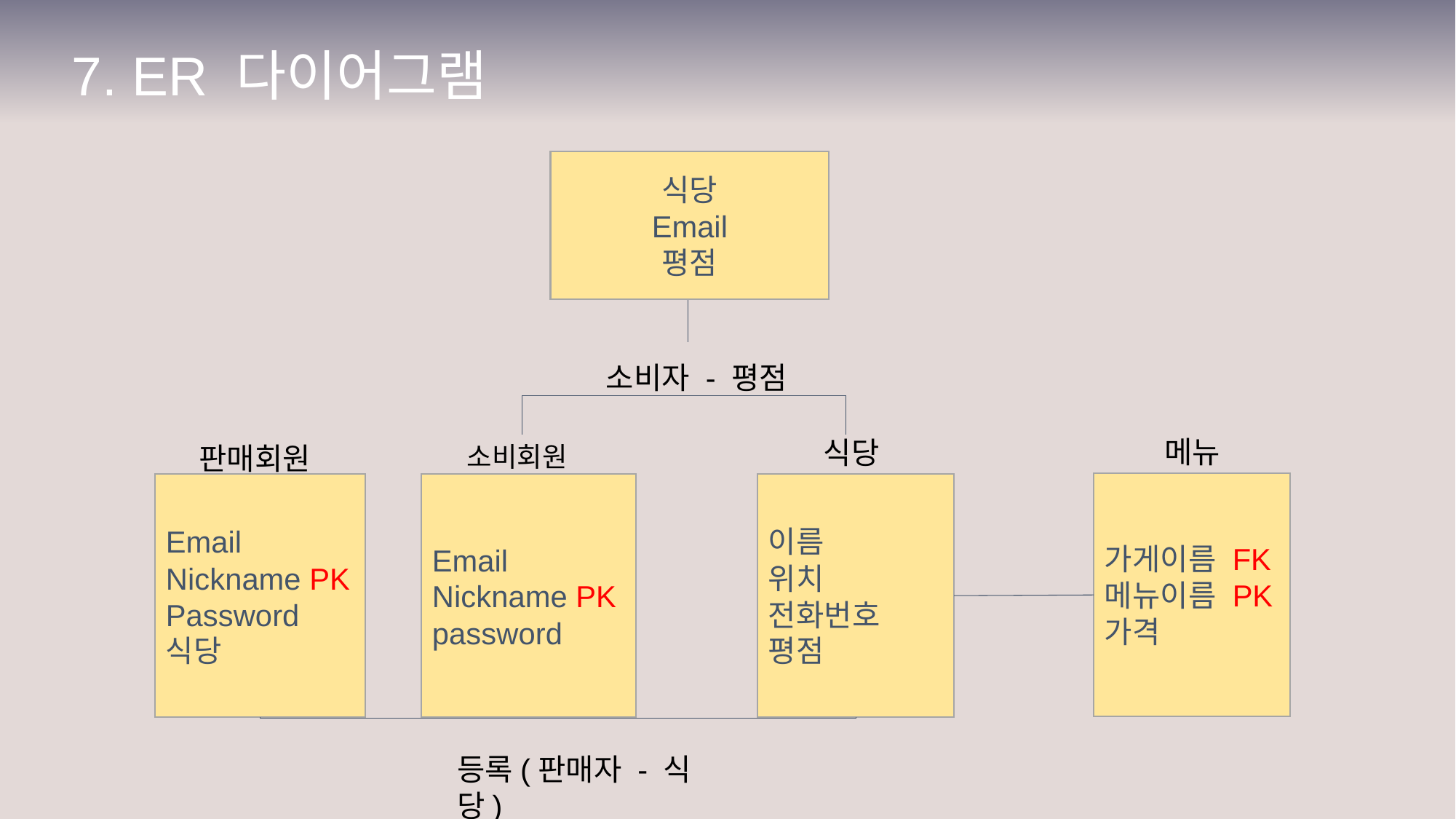

7. ER 다이어그램
식당
Email
평점
소비자 - 평점
메뉴
식당
판매회원
소비회원
가게이름 FK
메뉴이름 PK
가격
Email
Nickname PK
Password
식당
Email
Nickname PK
password
이름
위치
전화번호
평점
등록(판매자 - 식당)